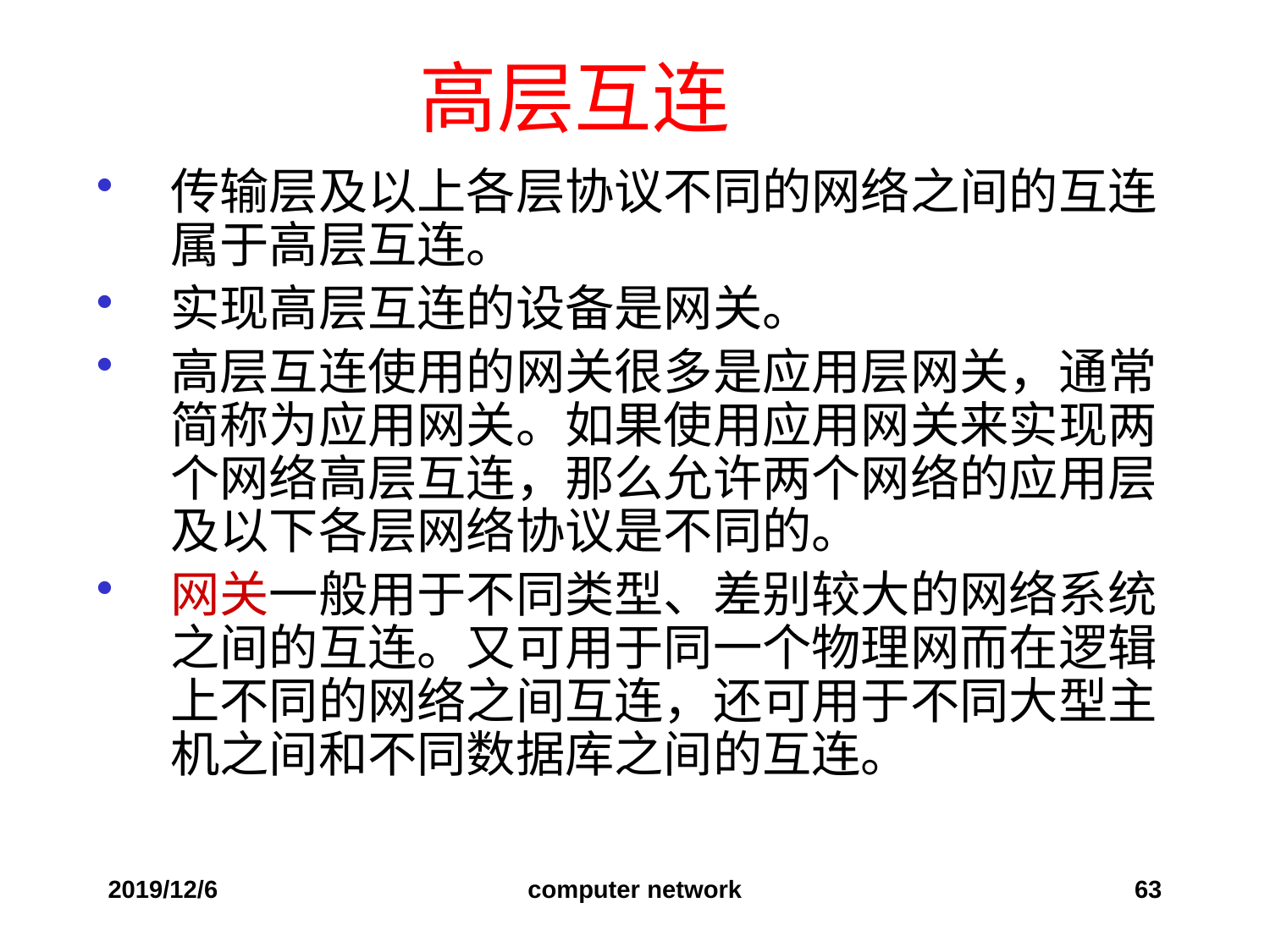

高层互连
传输层及以上各层协议不同的网络之间的互连属于高层互连。
实现高层互连的设备是网关。
高层互连使用的网关很多是应用层网关，通常简称为应用网关。如果使用应用网关来实现两个网络高层互连，那么允许两个网络的应用层及以下各层网络协议是不同的。
网关一般用于不同类型、差别较大的网络系统之间的互连。又可用于同一个物理网而在逻辑上不同的网络之间互连，还可用于不同大型主机之间和不同数据库之间的互连。
2019/12/6
computer network
63